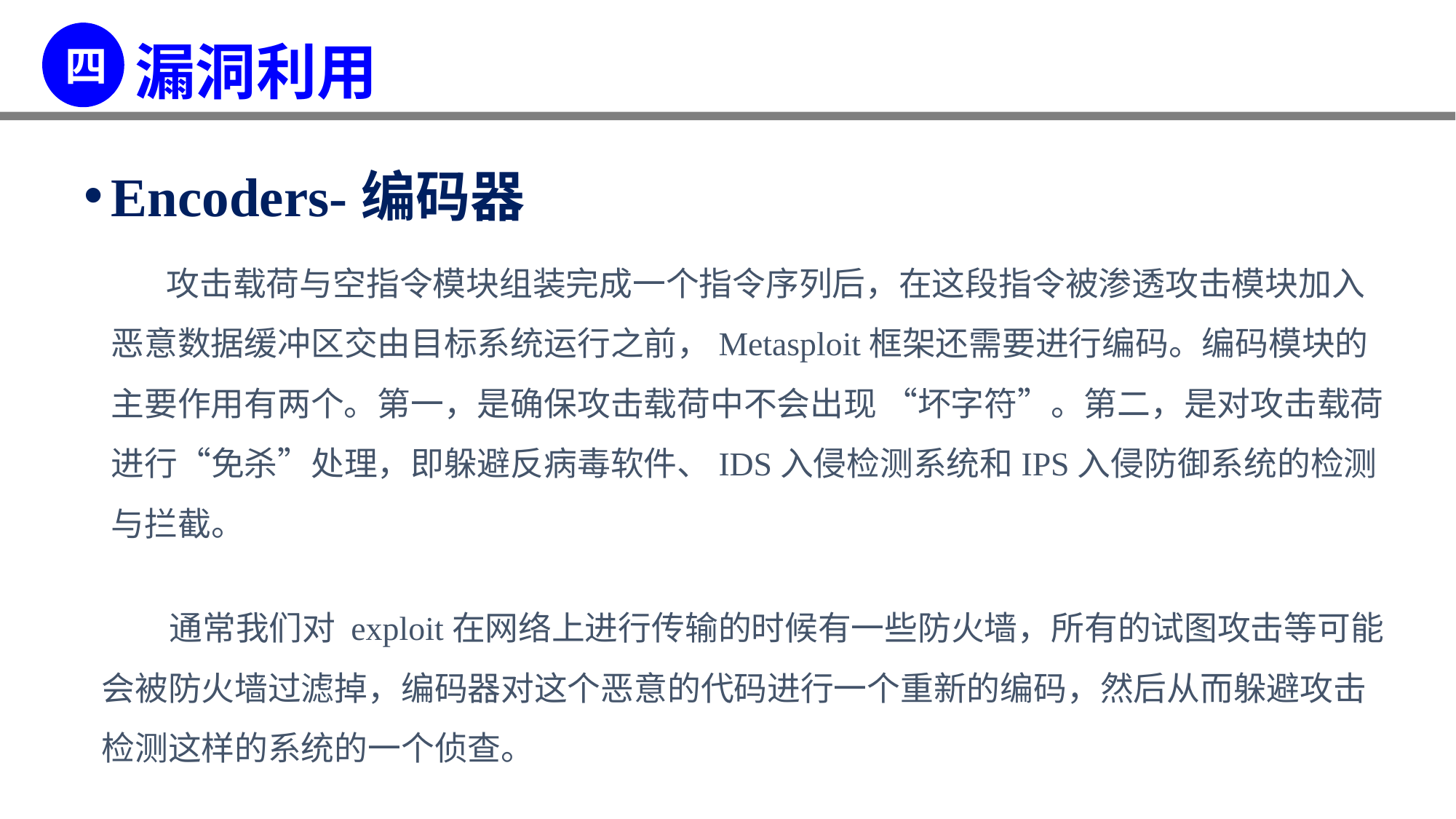

Encoders-编码器
          攻击载荷与空指令模块组装完成一个指令序列后，在这段指令被渗透攻击模块加入恶意数据缓冲区交由目标系统运行之前，Metasploit框架还需要进行编码。编码模块的主要作用有两个。第一，是确保攻击载荷中不会出现 “坏字符”。第二，是对攻击载荷进行“免杀”处理，即躲避反病毒软件、IDS入侵检测系统和IPS入侵防御系统的检测与拦截。

        通常我们对 exploit在网络上进行传输的时候有一些防火墙，所有的试图攻击等可能会被防火墙过滤掉，编码器对这个恶意的代码进行一个重新的编码，然后从而躲避攻击检测这样的系统的一个侦查。